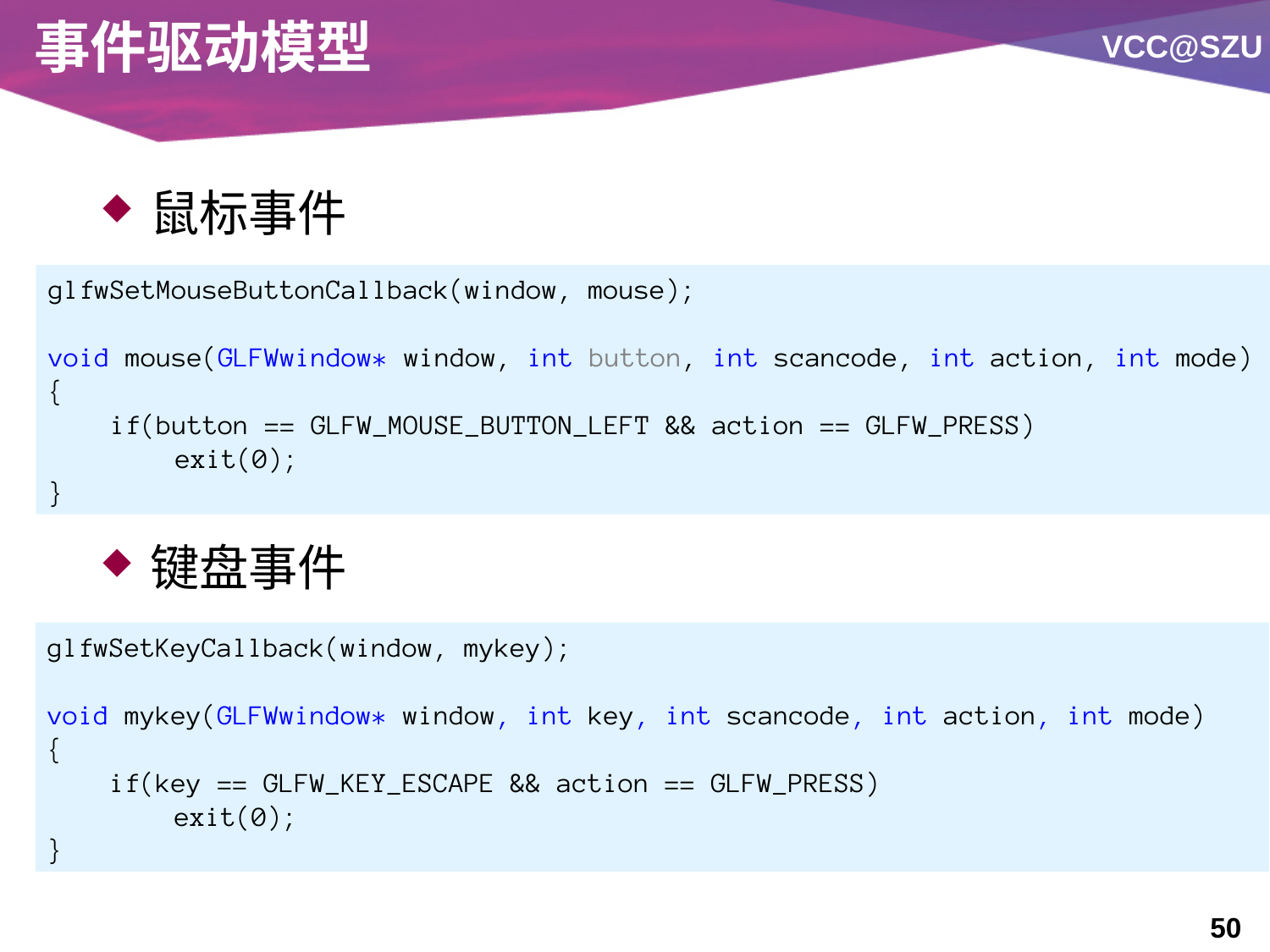

# 事件驱动模型
鼠标事件

键盘事件

glfwSetMouseButtonCallback(window, mouse);

void mouse(GLFWwindow* window, int button, int scancode, int action, int mode)
{
    if(button == GLFW_MOUSE_BUTTON_LEFT && action == GLFW_PRESS)
	exit(0);
}
glfwSetKeyCallback(window, mykey);

void mykey(GLFWwindow* window, int key, int scancode, int action, int mode)
{
    if(key == GLFW_KEY_ESCAPE && action == GLFW_PRESS)
	exit(0);
}
50